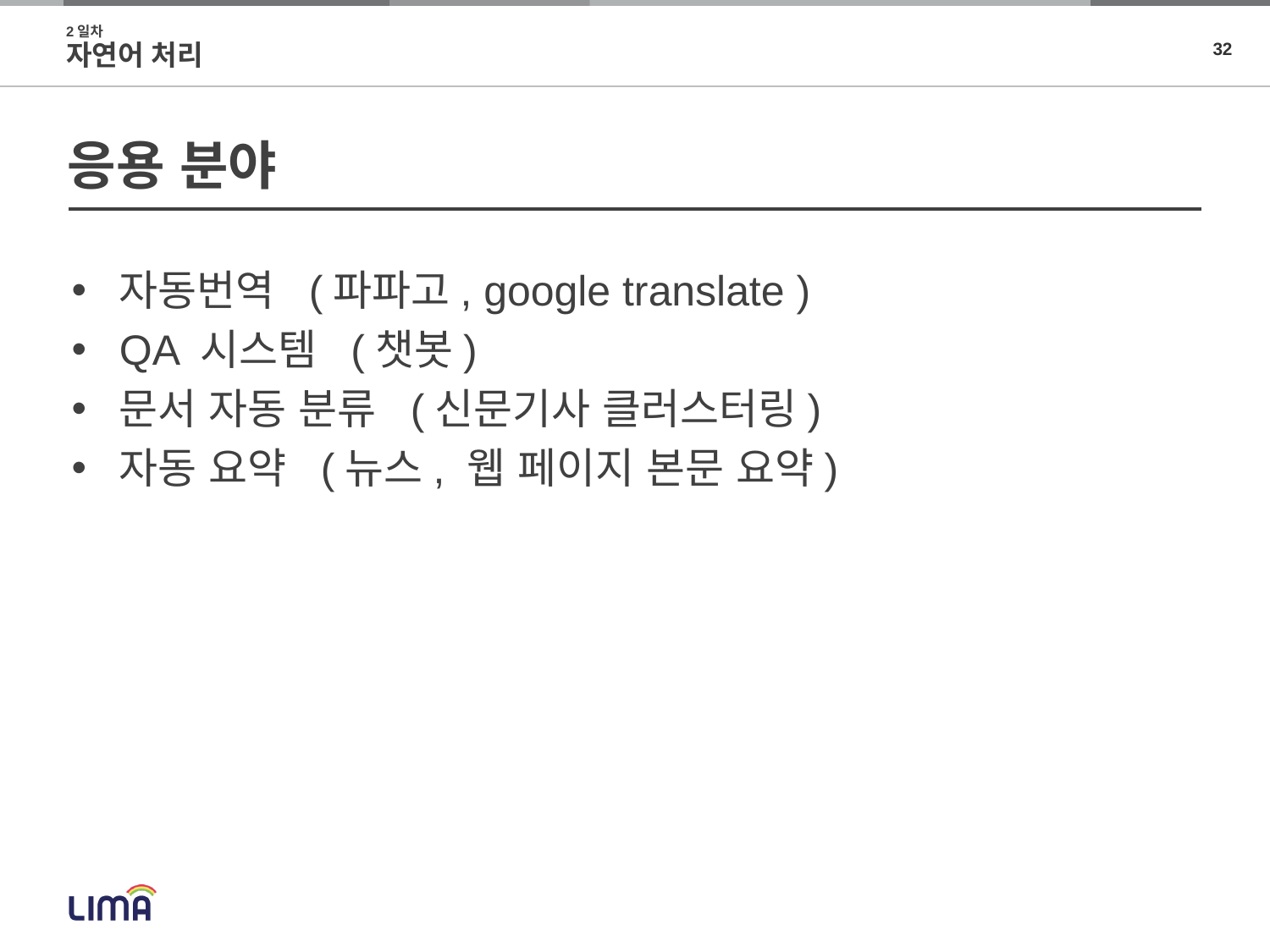

2일차
자연어 처리
# 응용 분야
자동번역  (파파고, google translate )
QA 시스템  (챗봇)
문서 자동 분류  (신문기사 클러스터링)
자동 요약  (뉴스, 웹 페이지 본문 요약)